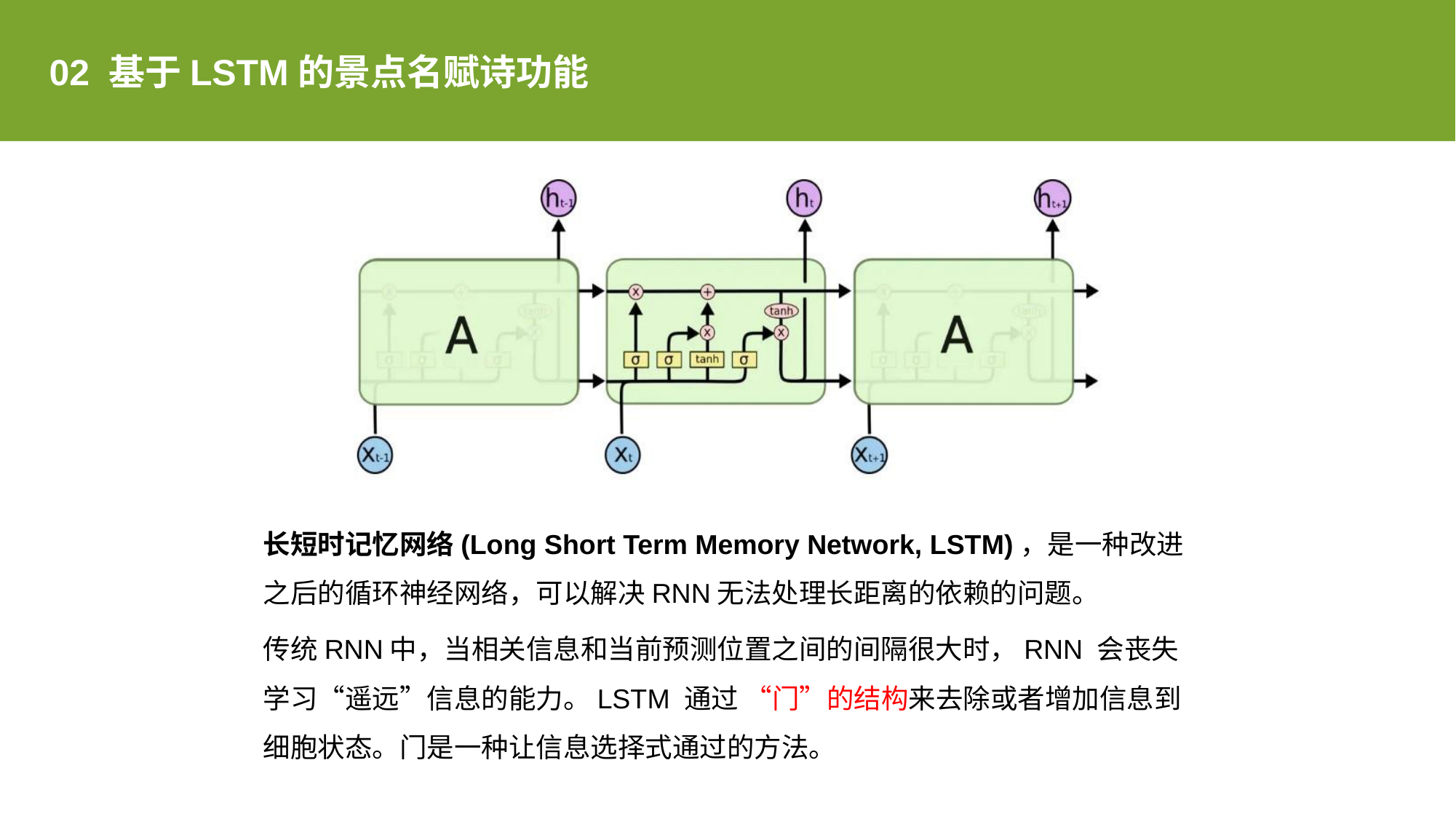

02 基于LSTM的景点名赋诗功能

长短时记忆网络(Long Short Term Memory Network, LSTM)，是一种改进之后的循环神经网络，可以解决RNN无法处理长距离的依赖的问题。
传统RNN中，当相关信息和当前预测位置之间的间隔很大时，RNN 会丧失学习“遥远”信息的能力。LSTM 通过 “门”的结构来去除或者增加信息到细胞状态。门是一种让信息选择式通过的方法。